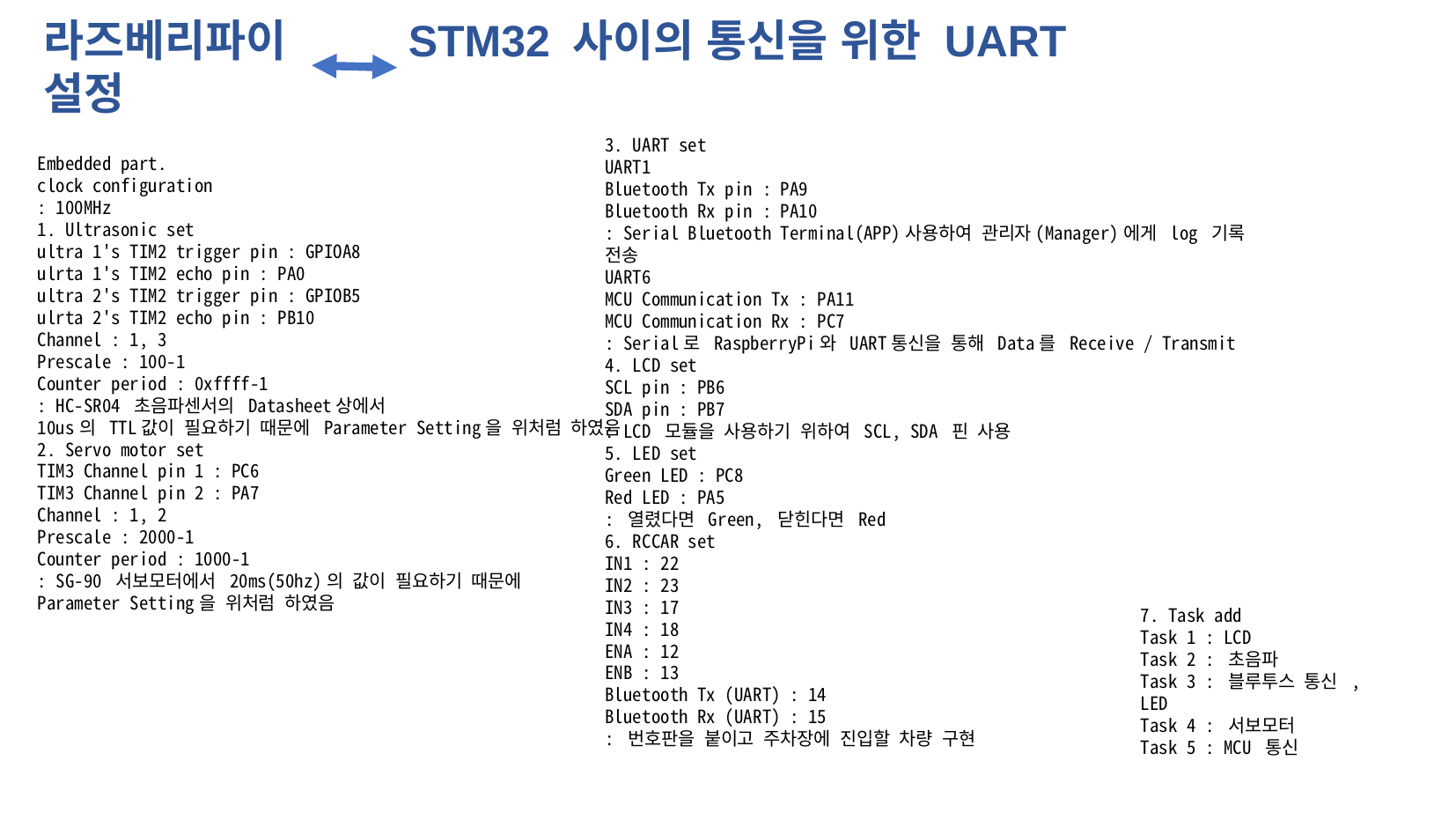

라즈베리파이         STM32 사이의 통신을 위한 UART설정
3. UART set
UART1
Bluetooth Tx pin : PA9
Bluetooth Rx pin : PA10
: Serial Bluetooth Terminal(APP)사용하여 관리자(Manager)에게 log 기록 전송
UART6
MCU Communication Tx : PA11
MCU Communication Rx : PC7
: Serial로 RaspberryPi와 UART통신을 통해 Data를 Receive / Transmit
4. LCD set
SCL pin : PB6
SDA pin : PB7
: LCD 모듈을 사용하기 위하여 SCL, SDA 핀 사용
5. LED set
Green LED : PC8
Red LED : PA5
: 열렸다면 Green, 닫힌다면 Red
6. RCCAR set
IN1 : 22
IN2 : 23
IN3 : 17
IN4 : 18
ENA : 12
ENB : 13
Bluetooth Tx (UART) : 14
Bluetooth Rx (UART) : 15
: 번호판을 붙이고 주차장에 진입할 차량 구현

Embedded part.
clock configuration
: 100MHz
1. Ultrasonic set
ultra 1's TIM2 trigger pin : GPIOA8
ulrta 1's TIM2 echo pin : PA0
ultra 2's TIM2 trigger pin : GPIOB5
ulrta 2's TIM2 echo pin : PB10
Channel : 1, 3
Prescale : 100-1
Counter period : 0xffff-1
: HC-SR04 초음파센서의 Datasheet상에서
10us의 TTL값이 필요하기 때문에 Parameter Setting을 위처럼 하였음
2. Servo motor set
TIM3 Channel pin 1 : PC6
TIM3 Channel pin 2 : PA7
Channel : 1, 2
Prescale : 2000-1
Counter period : 1000-1
: SG-90 서보모터에서 20ms(50hz)의 값이 필요하기 때문에
Parameter Setting을 위처럼 하였음

7. Task add
Task 1 : LCD
Task 2 : 초음파
Task 3 : 블루투스 통신 , LED
Task 4 : 서보모터
Task 5 : MCU 통신